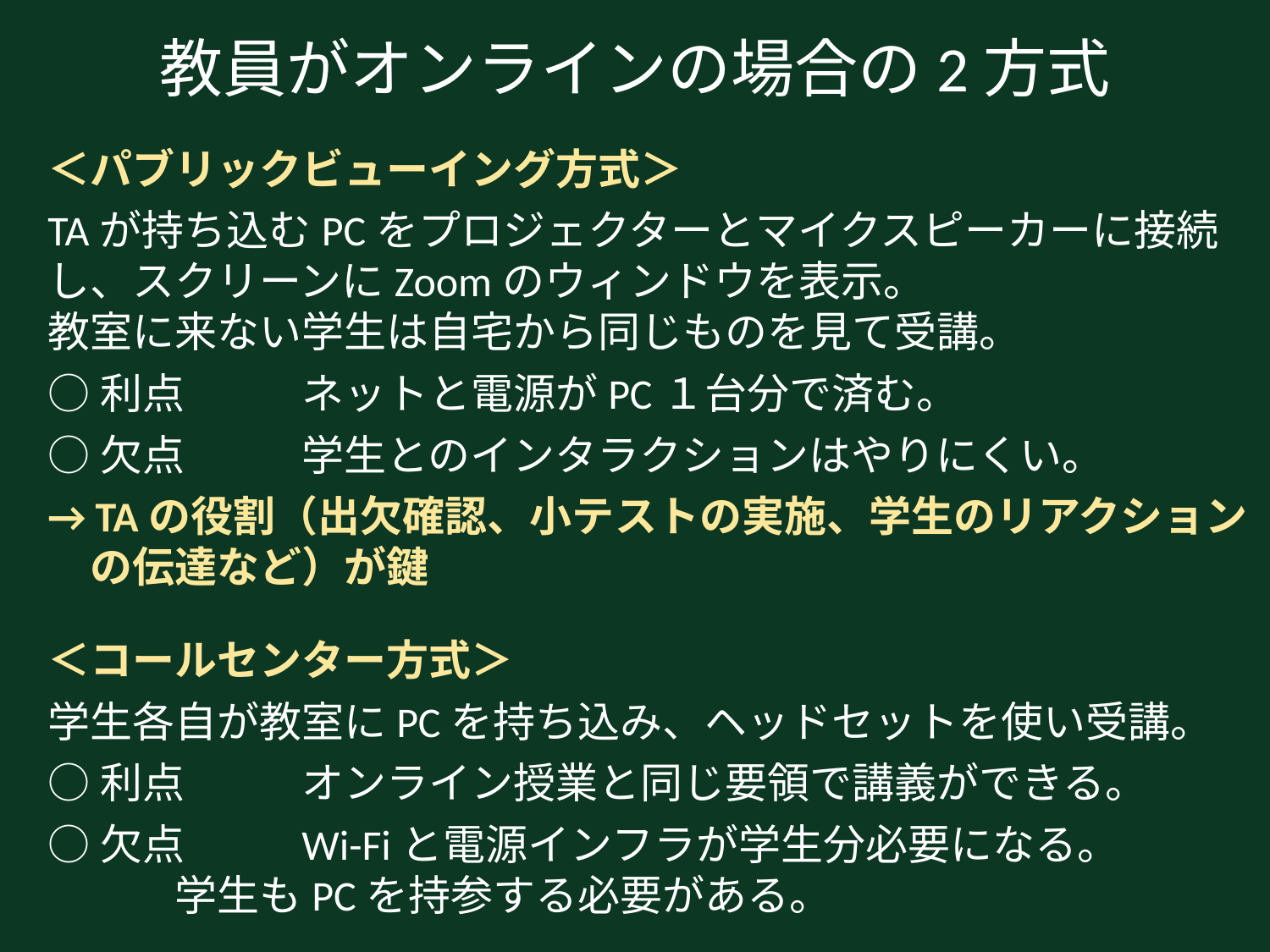

# 教員がオンラインの場合の2方式
＜パブリックビューイング方式＞
TAが持ち込むPCをプロジェクターとマイクスピーカーに接続し、スクリーンにZoomのウィンドウを表示。
教室に来ない学生は自宅から同じものを見て受講。
○利点	ネットと電源がPC１台分で済む。
○欠点	学生とのインタラクションはやりにくい。
→ TAの役割（出欠確認、小テストの実施、学生のリアクション
　の伝達など）が鍵
＜コールセンター方式＞
学生各自が教室にPCを持ち込み、ヘッドセットを使い受講。
○利点	オンライン授業と同じ要領で講義ができる。
○欠点	Wi-Fiと電源インフラが学生分必要になる。
	学生もPCを持参する必要がある。